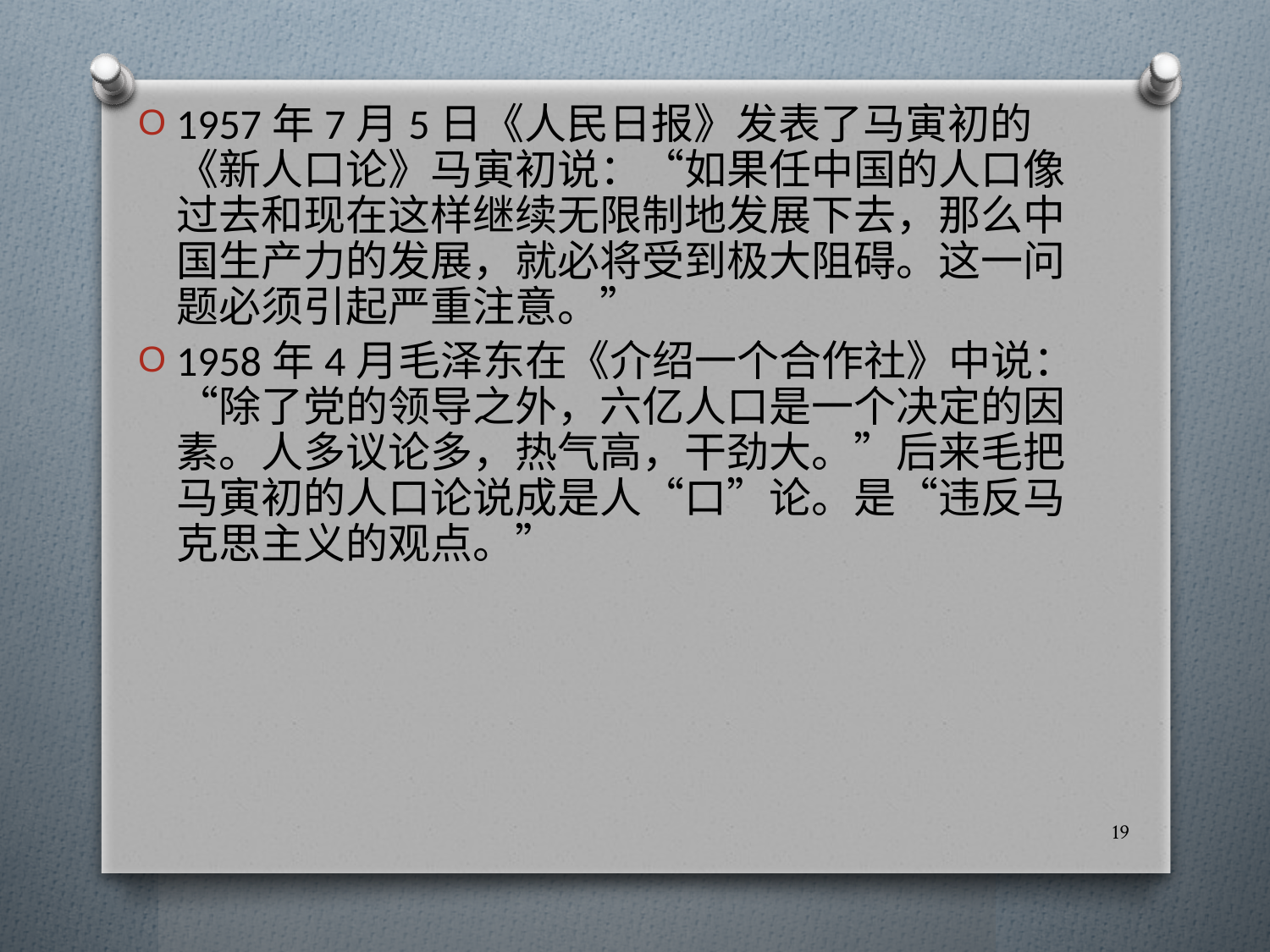

1957年7月5日《人民日报》发表了马寅初的《新人口论》马寅初说：“如果任中国的人口像过去和现在这样继续无限制地发展下去，那么中国生产力的发展，就必将受到极大阻碍。这一问题必须引起严重注意。”
1958年4月毛泽东在《介绍一个合作社》中说：“除了党的领导之外，六亿人口是一个决定的因素。人多议论多，热气高，干劲大。”后来毛把马寅初的人口论说成是人“口”论。是“违反马克思主义的观点。”
19